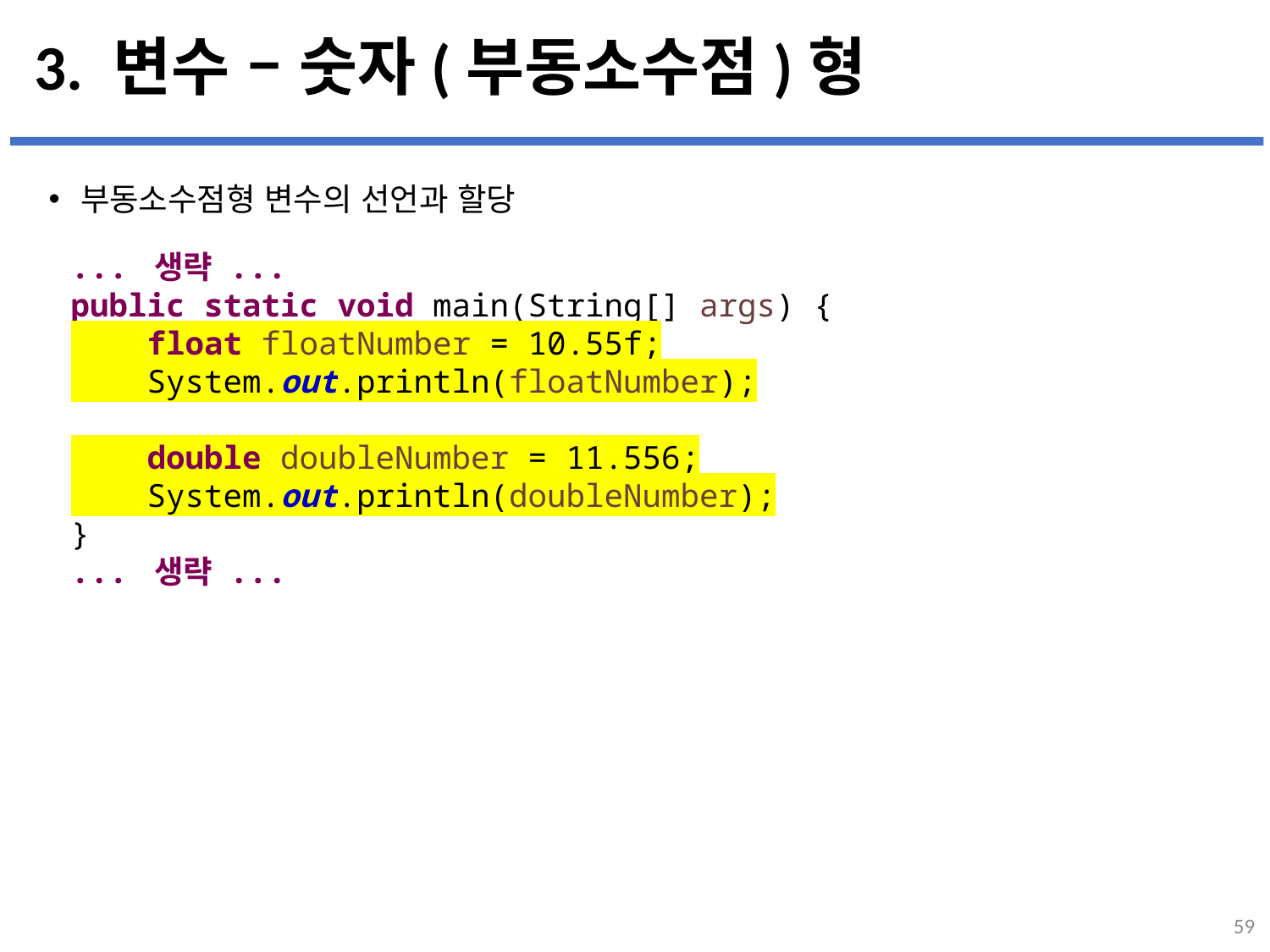

# 3. 변수 – 숫자(부동소수점)형
부동소수점형 변수의 선언과 할당
...

설명
... 생략 ...
public static void main(String[] args) {
    float floatNumber = 10.55f;
    System.out.println(floatNumber);

    double doubleNumber = 11.556;
    System.out.println(doubleNumber);
}
... 생략 ...
59